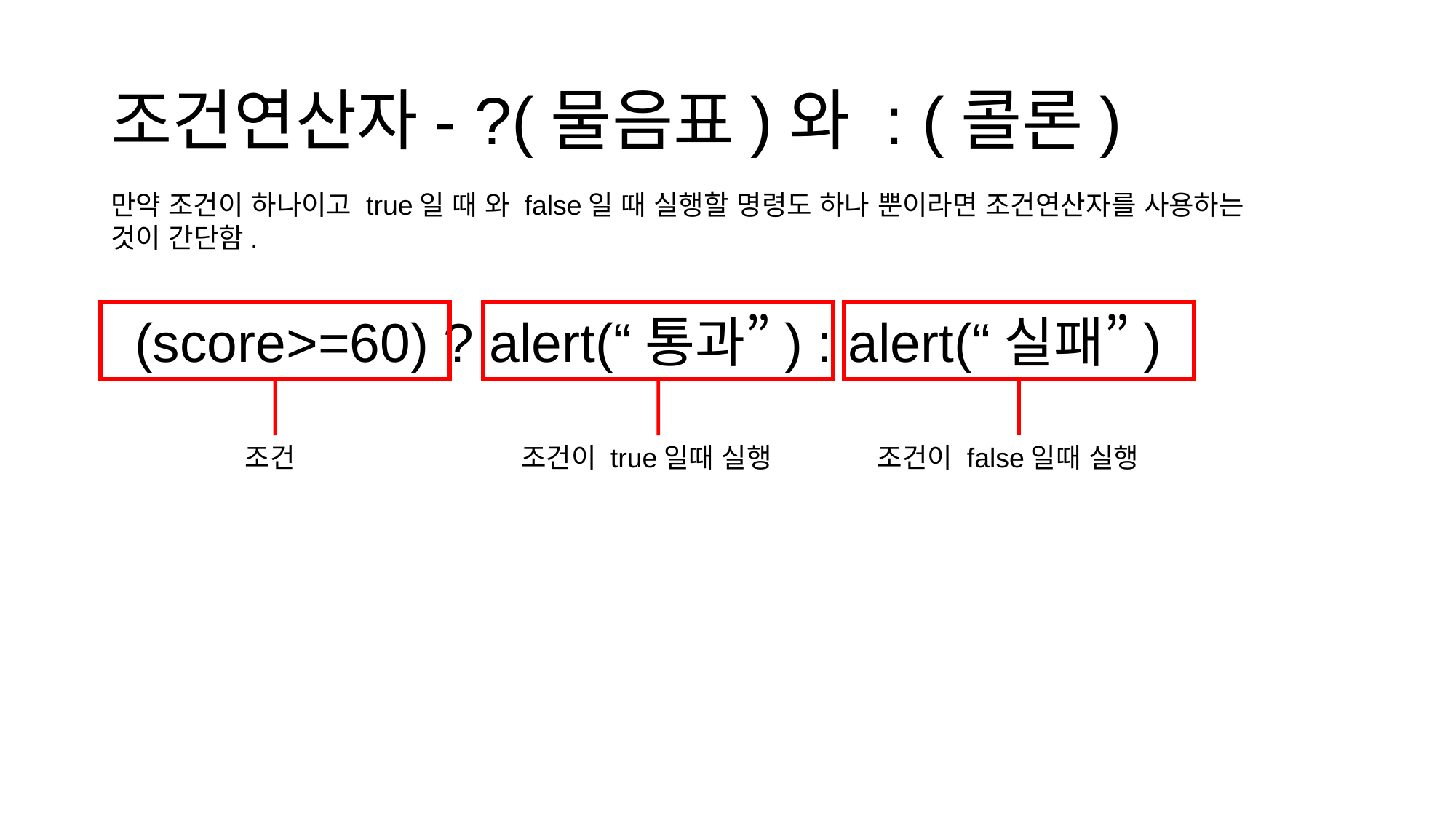

# 조건연산자- ?(물음표)와 : (콜론)
만약 조건이 하나이고 true일 때 와 false일 때 실행할 명령도 하나 뿐이라면 조건연산자를 사용하는 것이 간단함.

조건
(score>=60) ? alert(“통과”) : alert(“실패”)

조건이 false일때 실행
조건이 true일때 실행